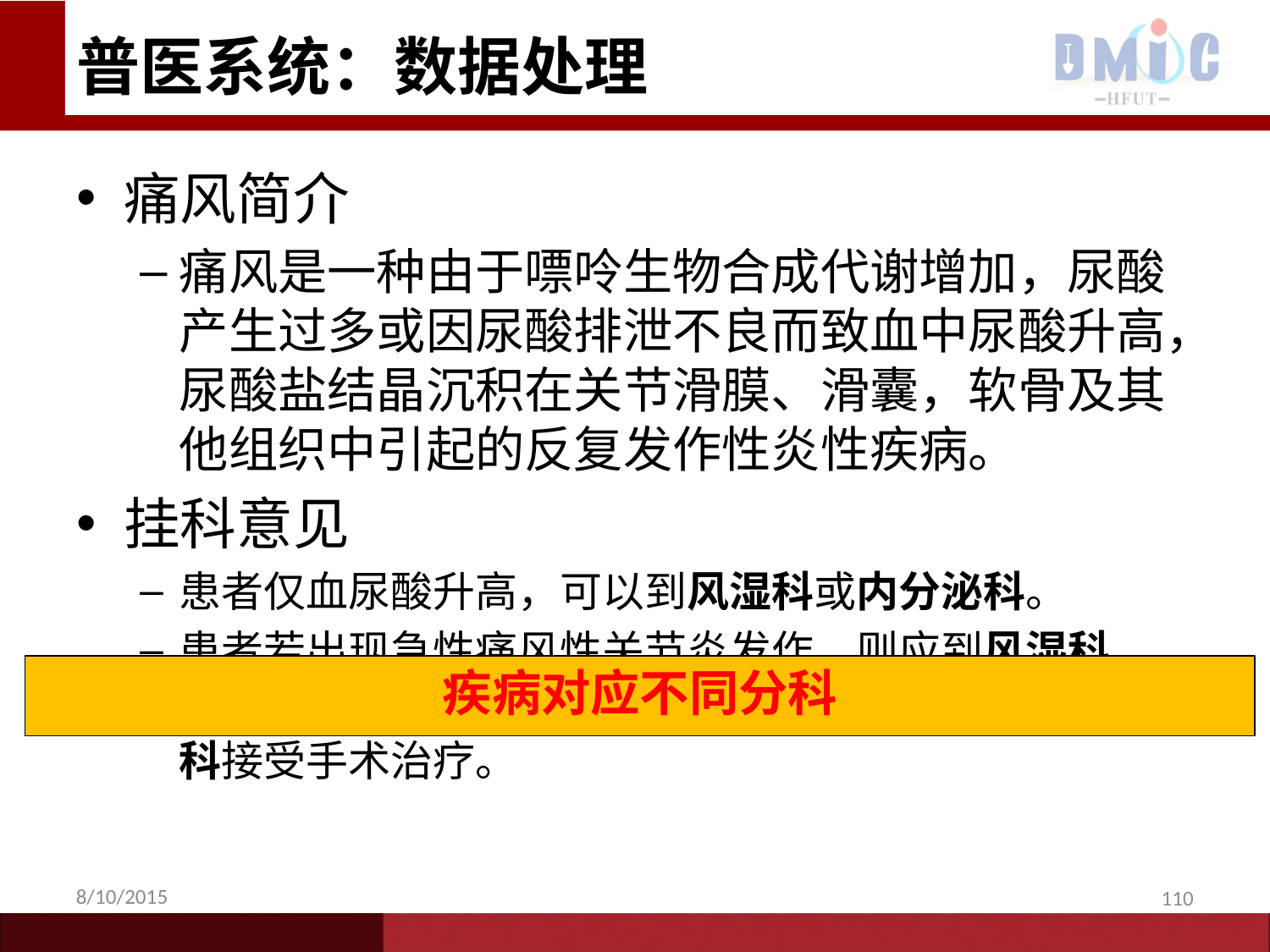

# 普医系统：数据处理
痛风简介
痛风是一种由于嘌呤生物合成代谢增加，尿酸产生过多或因尿酸排泄不良而致血中尿酸升高，尿酸盐结晶沉积在关节滑膜、滑囊，软骨及其他组织中引起的反复发作性炎性疾病。
挂科意见
患者仅血尿酸升高，可以到风湿科或内分泌科。
患者若出现急性痛风性关节炎发作，则应到风湿科。
患者若出现关节毁损，形成溃疡时，则要到骨科或外科接受手术治疗。
疾病对应不同分科
8/10/2015
110